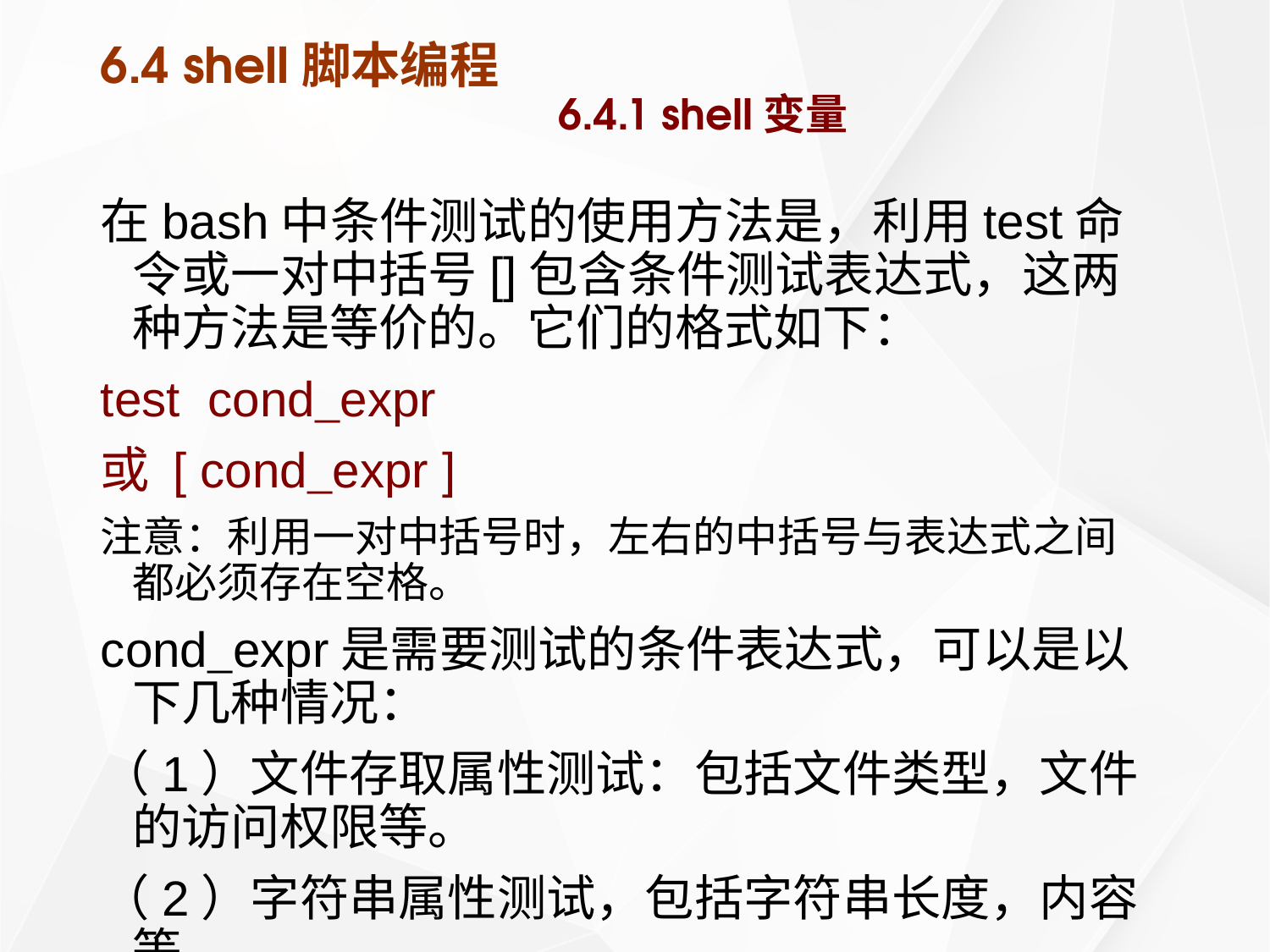

# 6.4 shell脚本编程 6.4.1 shell变量
在bash中条件测试的使用方法是，利用test命令或一对中括号[]包含条件测试表达式，这两种方法是等价的。它们的格式如下：
test  cond_expr
或 [ cond_expr ]
注意：利用一对中括号时，左右的中括号与表达式之间都必须存在空格。
cond_expr是需要测试的条件表达式，可以是以下几种情况：
（1）文件存取属性测试：包括文件类型，文件的访问权限等。
（2）字符串属性测试，包括字符串长度，内容等。
（3）整数关系测试，包括大小比较，相等判断等。
（4）上述3种关系通过逻辑运算（与、或、非）的组合。